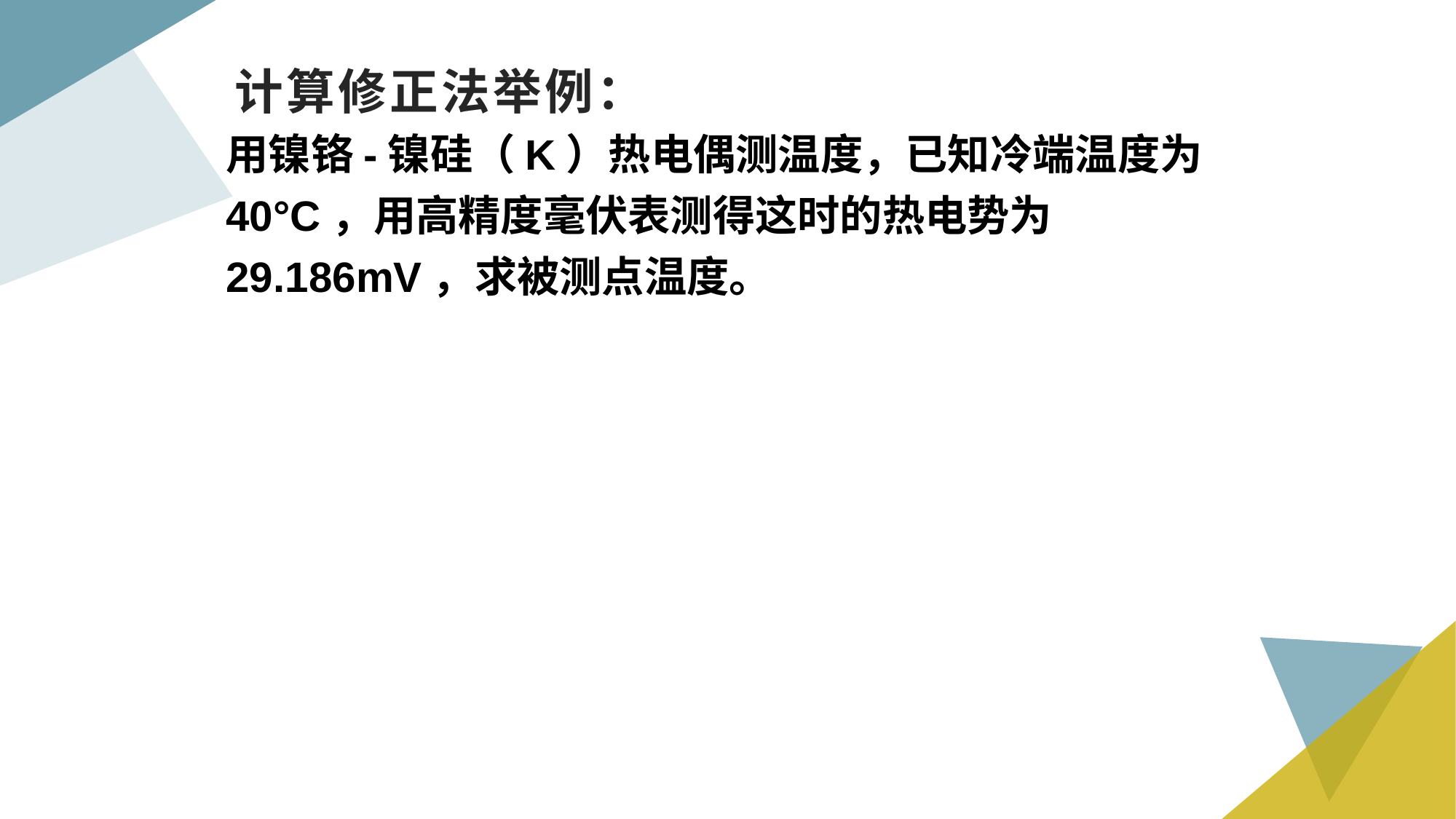

# 计算修正法举例：
用镍铬-镍硅（K）热电偶测温度，已知冷端温度为40°C，用高精度毫伏表测得这时的热电势为29.186mV，求被测点温度。